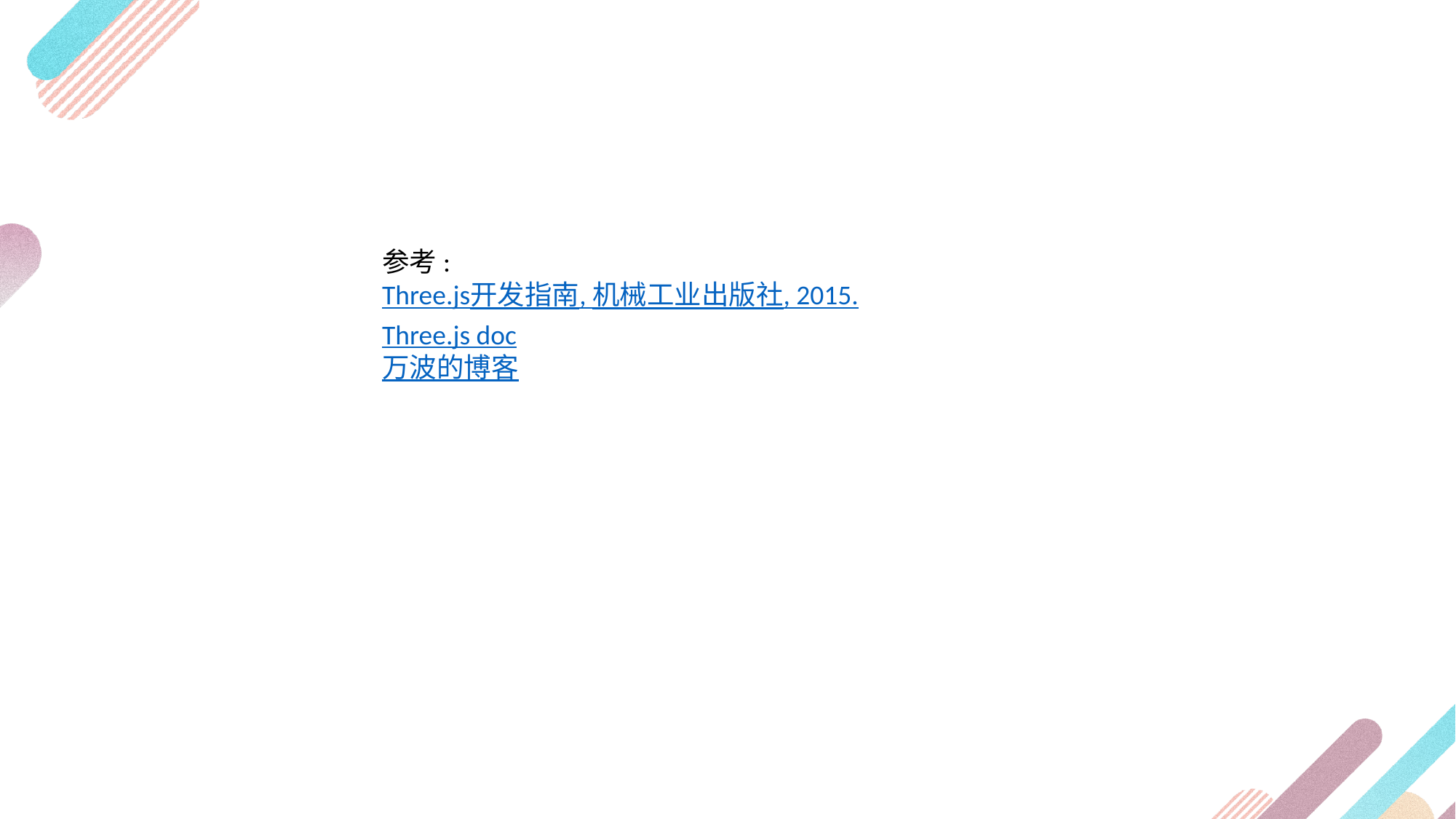

参考:
Three.js开发指南, 机械工业出版社, 2015.
Three.js doc
万波的博客